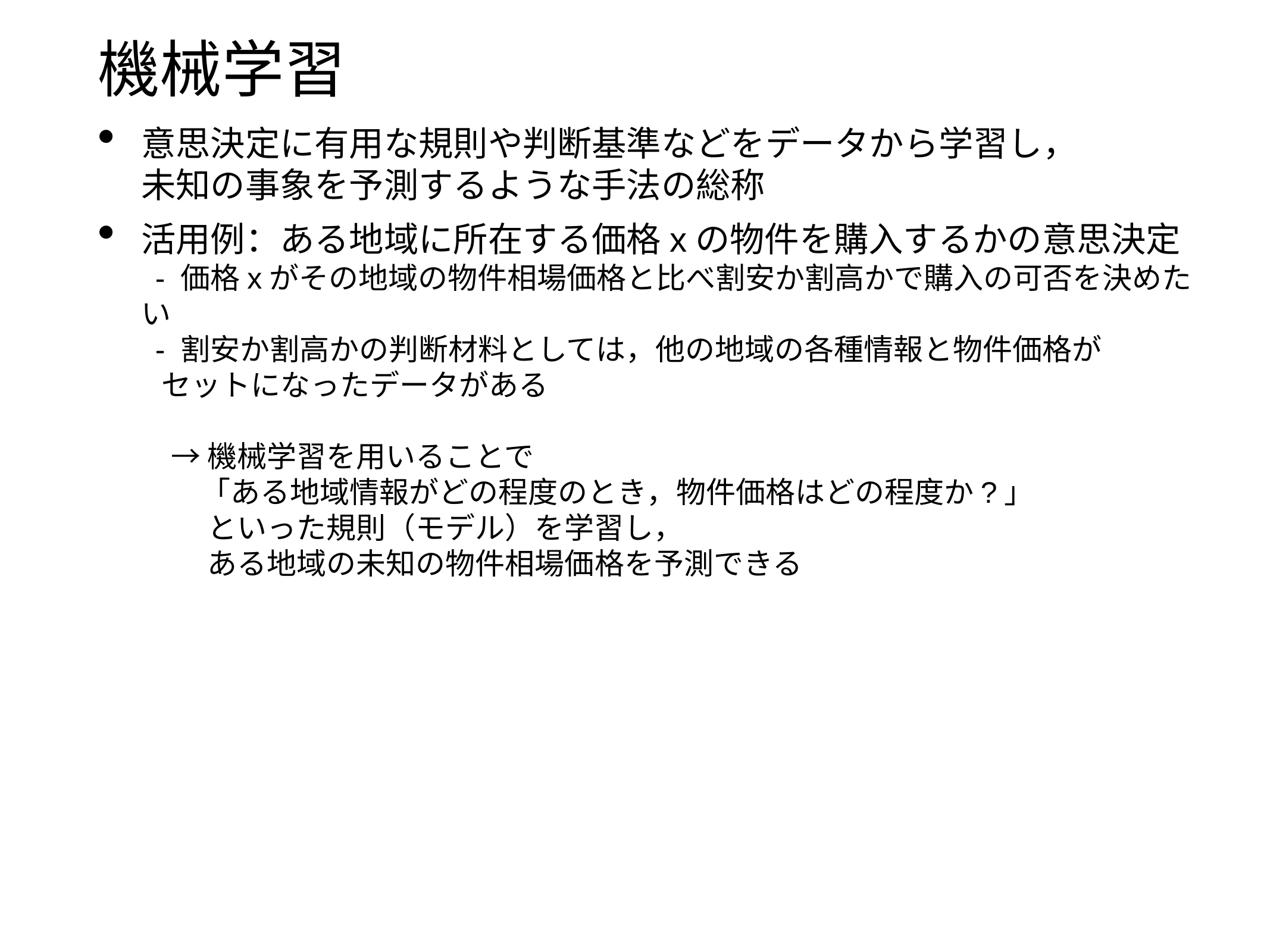

# 機械学習
意思決定に有用な規則や判断基準などをデータから学習し，
未知の事象を予測するような手法の総称
活用例：ある地域に所在する価格xの物件を購入するかの意思決定
 - 価格xがその地域の物件相場価格と比べ割安か割高かで購入の可否を決めたい
 - 割安か割高かの判断材料としては，他の地域の各種情報と物件価格が
   セットになったデータがある
　→ 機械学習を用いることで
　　「ある地域情報がどの程度のとき，物件価格はどの程度か?」
　　 といった規則（モデル）を学習し，
　　 ある地域の未知の物件相場価格を予測できる